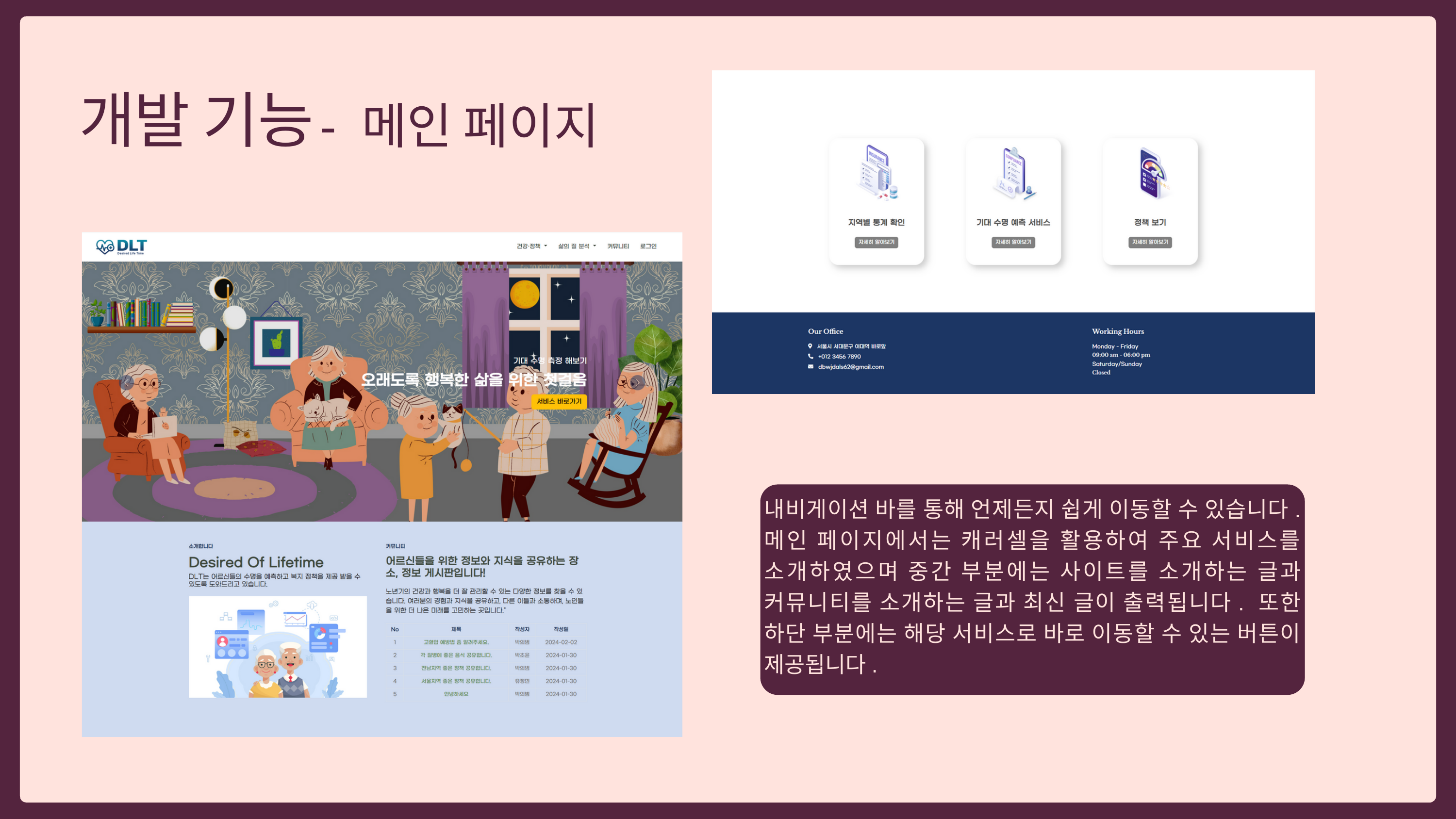

개발 기능
 - 메인 페이지

내비게이션 바를 통해 언제든지 쉽게 이동할 수 있습니다. 메인 페이지에서는 캐러셀을 활용하여 주요 서비스를 소개하였으며 중간 부분에는 사이트를 소개하는 글과 커뮤니티를 소개하는 글과 최신 글이 출력됩니다. 또한 하단 부분에는 해당 서비스로 바로 이동할 수 있는 버튼이 제공됩니다.